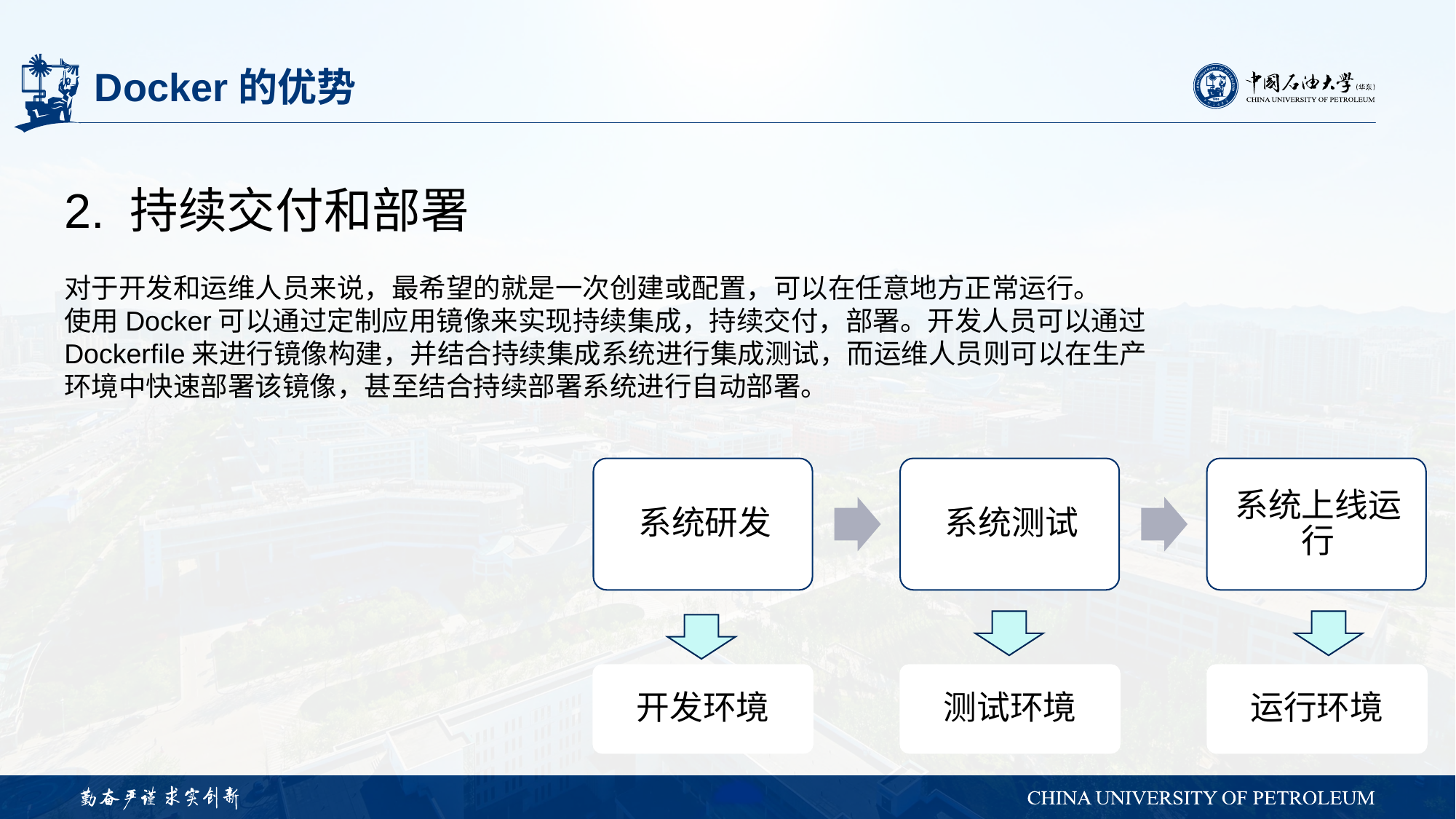

# Docker的优势
2. 持续交付和部署

对于开发和运维人员来说，最希望的就是一次创建或配置，可以在任意地方正常运行。
使用Docker可以通过定制应用镜像来实现持续集成，持续交付，部署。开发人员可以通过Dockerfile来进行镜像构建，并结合持续集成系统进行集成测试，而运维人员则可以在生产环境中快速部署该镜像，甚至结合持续部署系统进行自动部署。

系统研发

系统测试

系统上线运行

开发环境
测试环境
运行环境